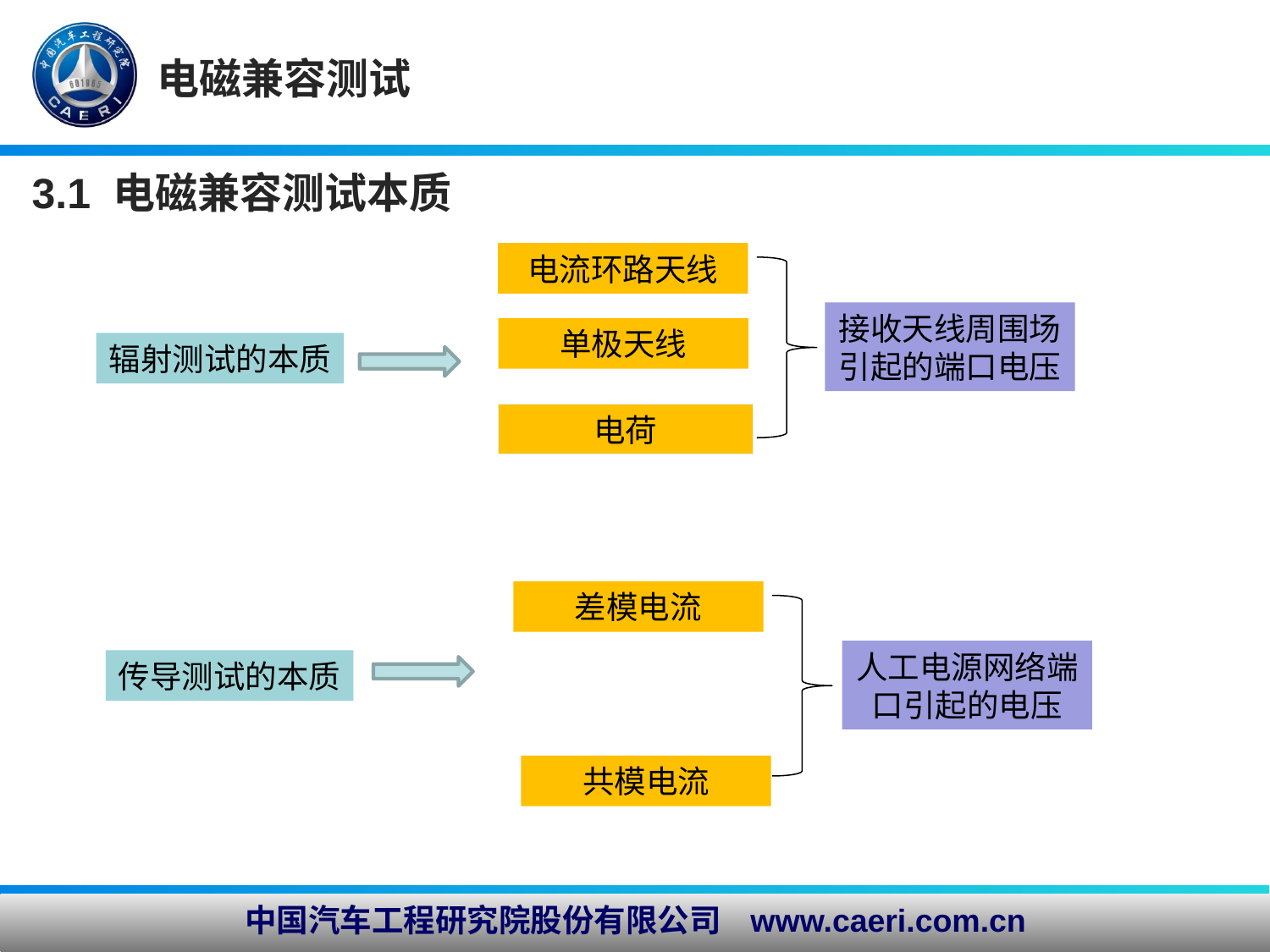

电磁兼容测试
3.1 电磁兼容测试本质

电流环路天线

接收天线周围场引起的端口电压
单极天线
辐射测试的本质

电荷
差模电流

人工电源网络端口引起的电压
传导测试的本质

共模电流